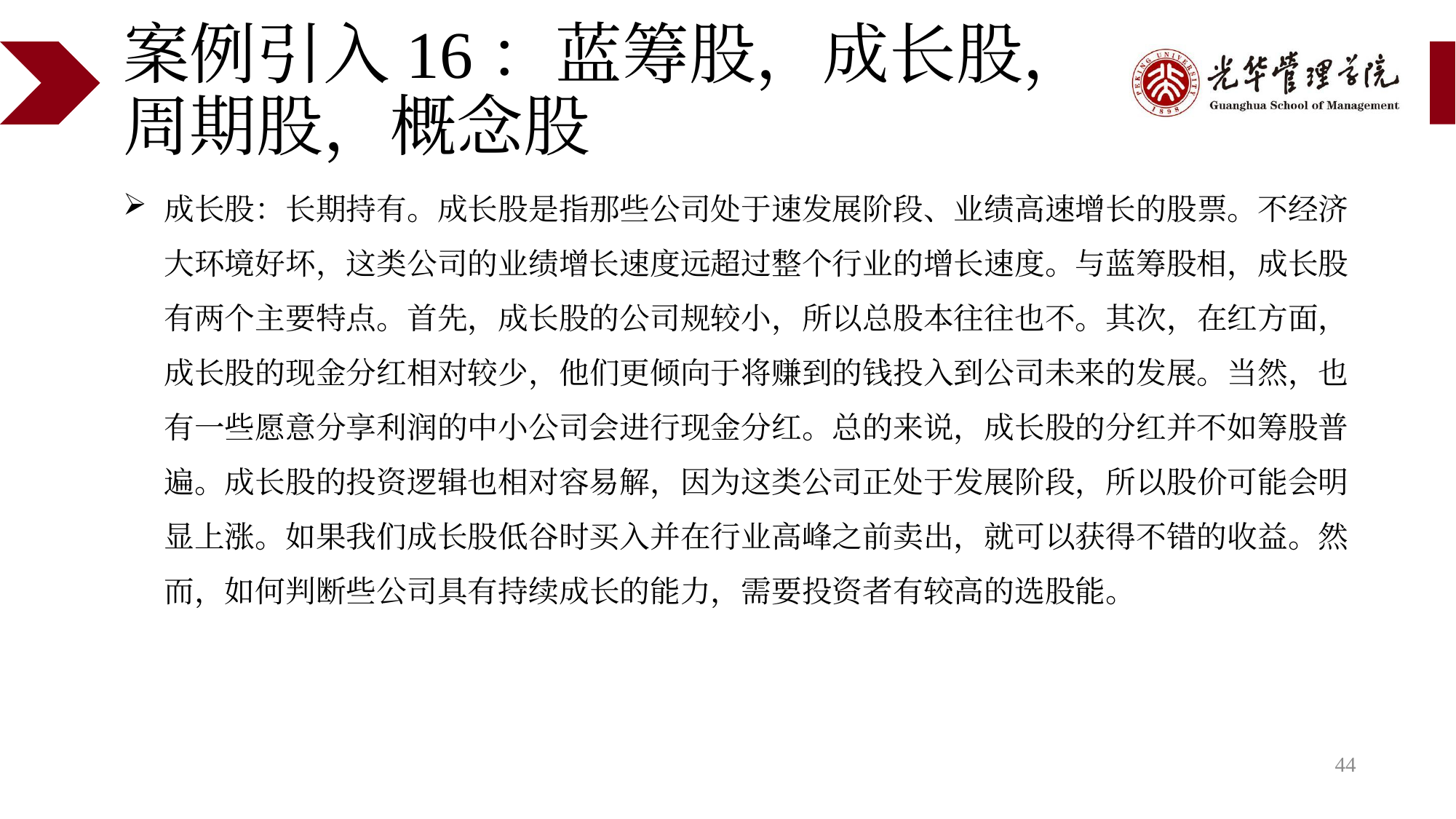

# 案例引入16：蓝筹股，成长股，周期股，概念股
成长股：长期持有。成长股是指那些公司处于速发展阶段、业绩高速增长的股票。不经济大环境好坏，这类公司的业绩增长速度远超过整个行业的增长速度。与蓝筹股相，成长股有两个主要特点。首先，成长股的公司规较小，所以总股本往往也不。其次，在红方面，成长股的现金分红相对较少，他们更倾向于将赚到的钱投入到公司未来的发展。当然，也有一些愿意分享利润的中小公司会进行现金分红。总的来说，成长股的分红并不如筹股普遍。成长股的投资逻辑也相对容易解，因为这类公司正处于发展阶段，所以股价可能会明显上涨。如果我们成长股低谷时买入并在行业高峰之前卖出，就可以获得不错的收益。然而，如何判断些公司具有持续成长的能力，需要投资者有较高的选股能。
44